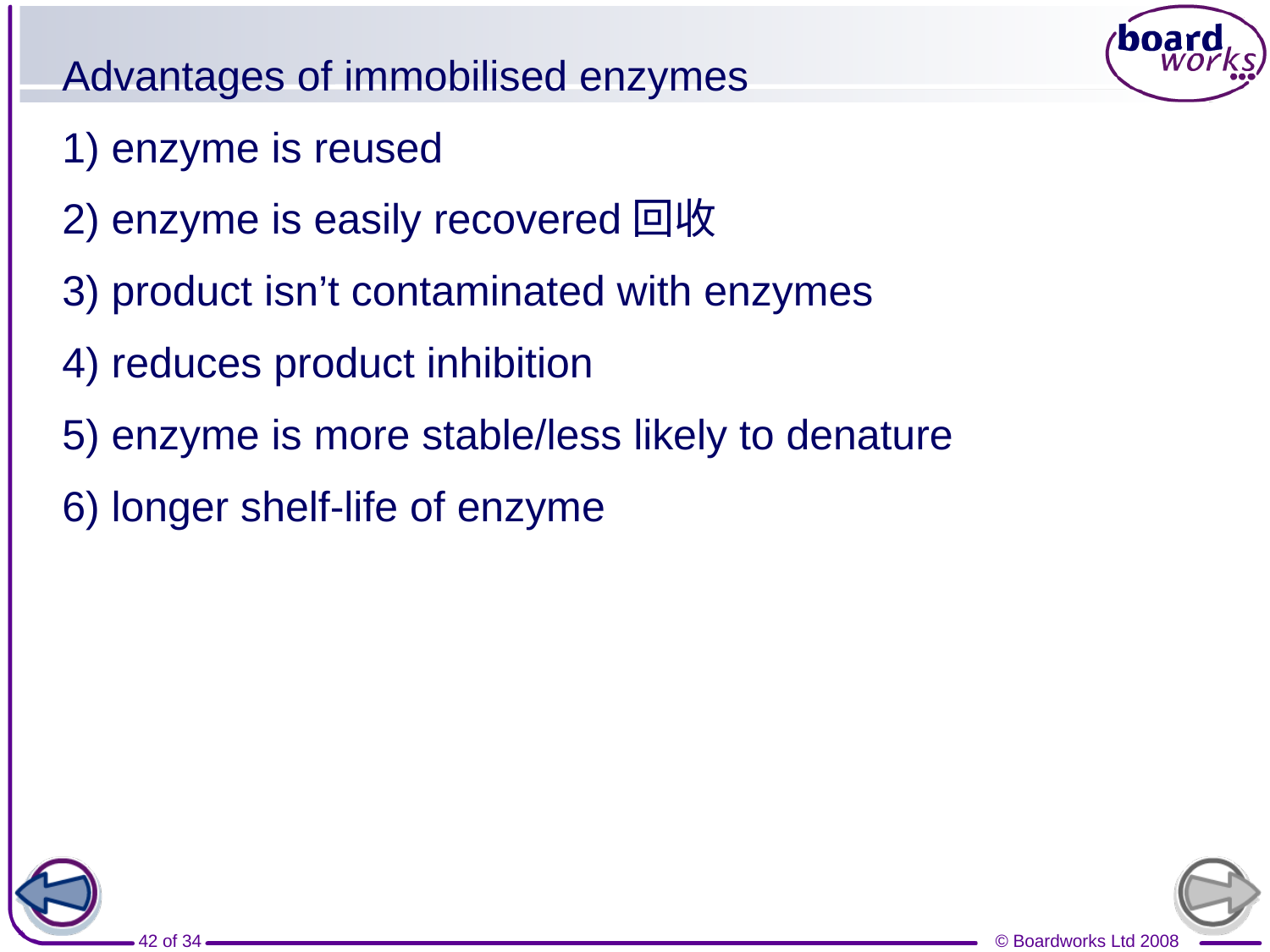

Advantages of immobilised enzymes
1) enzyme is reused
2) enzyme is easily recovered回收
3) product isn’t contaminated with enzymes
4) reduces product inhibition
5) enzyme is more stable/less likely to denature
6) longer shelf-life of enzyme